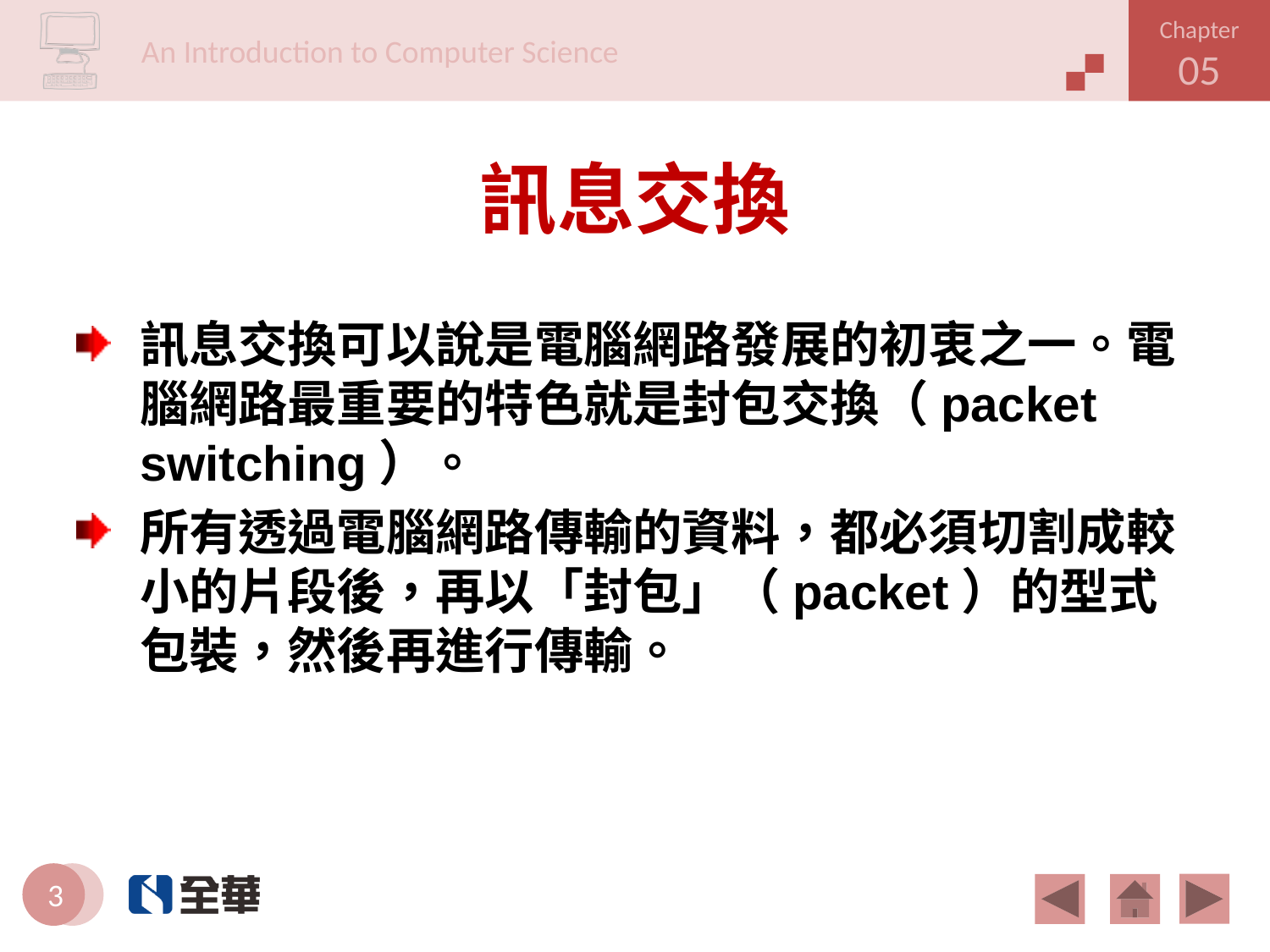

# 訊息交換
訊息交換可以說是電腦網路發展的初衷之一。電腦網路最重要的特色就是封包交換（packet switching）。
所有透過電腦網路傳輸的資料，都必須切割成較小的片段後，再以「封包」（packet）的型式包裝，然後再進行傳輸。